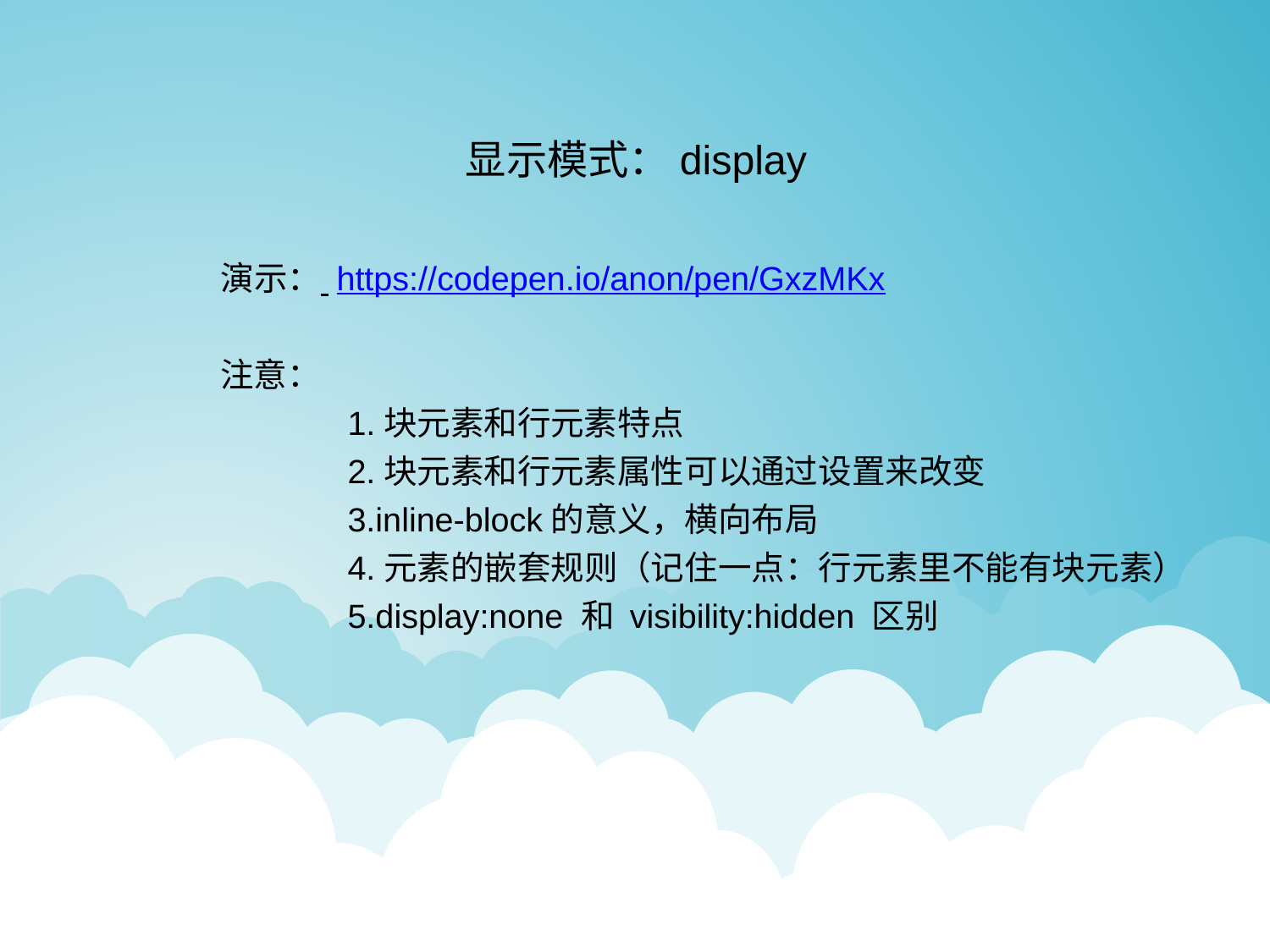

显示模式：display
演示： https://codepen.io/anon/pen/GxzMKx

注意：
1.块元素和行元素特点
2.块元素和行元素属性可以通过设置来改变
3.inline-block的意义，横向布局
4.元素的嵌套规则（记住一点：行元素里不能有块元素）
5.display:none 和 visibility:hidden 区别